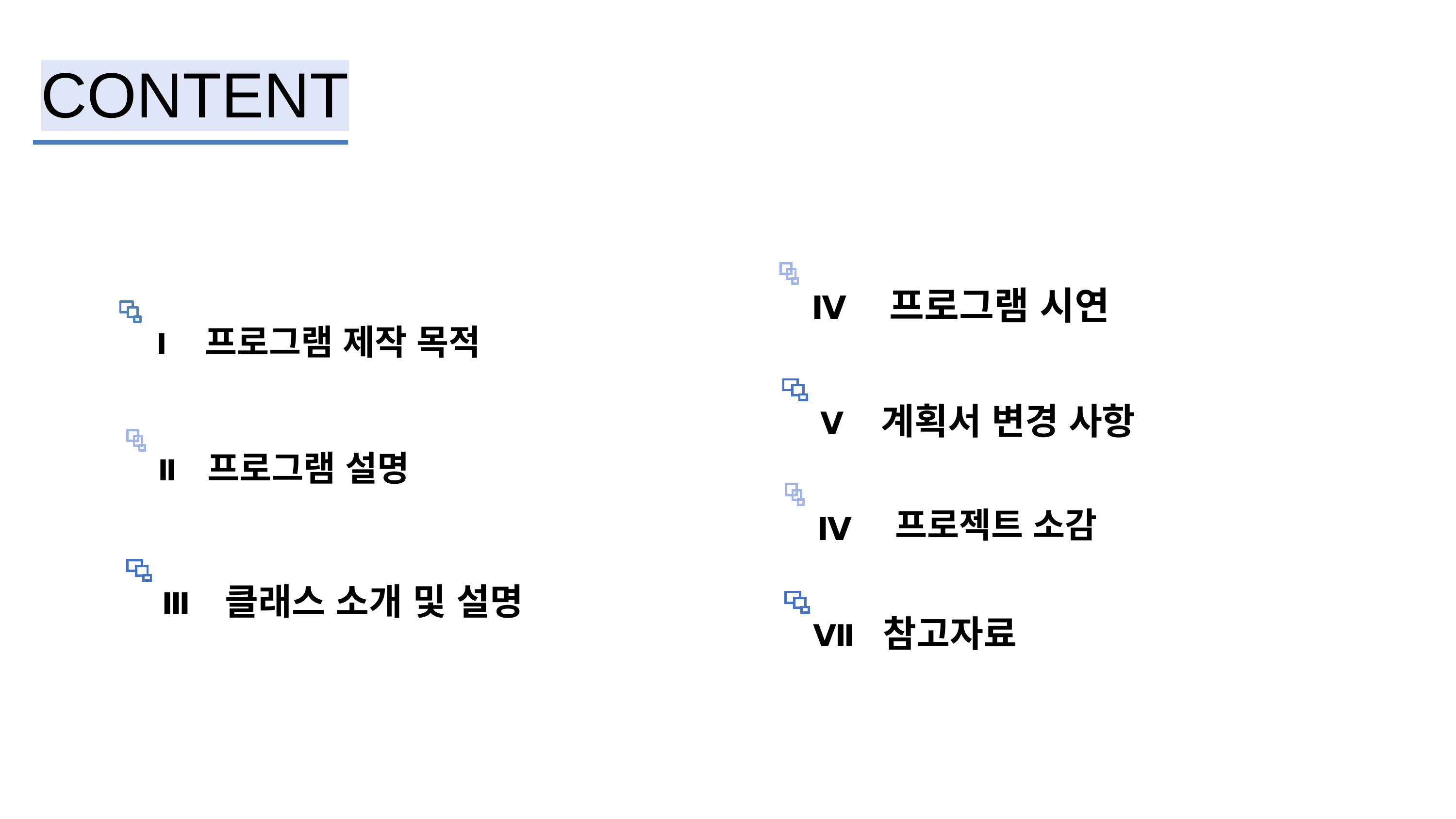

CONTENT

프로그램 시연
Ⅳ

프로그램 제작 목적
Ⅰ

계획서 변경 사항
Ⅴ

프로그램 설명
Ⅱ

프로젝트 소감
Ⅳ

클래스 소개 및 설명
Ⅲ

참고자료
Ⅶ